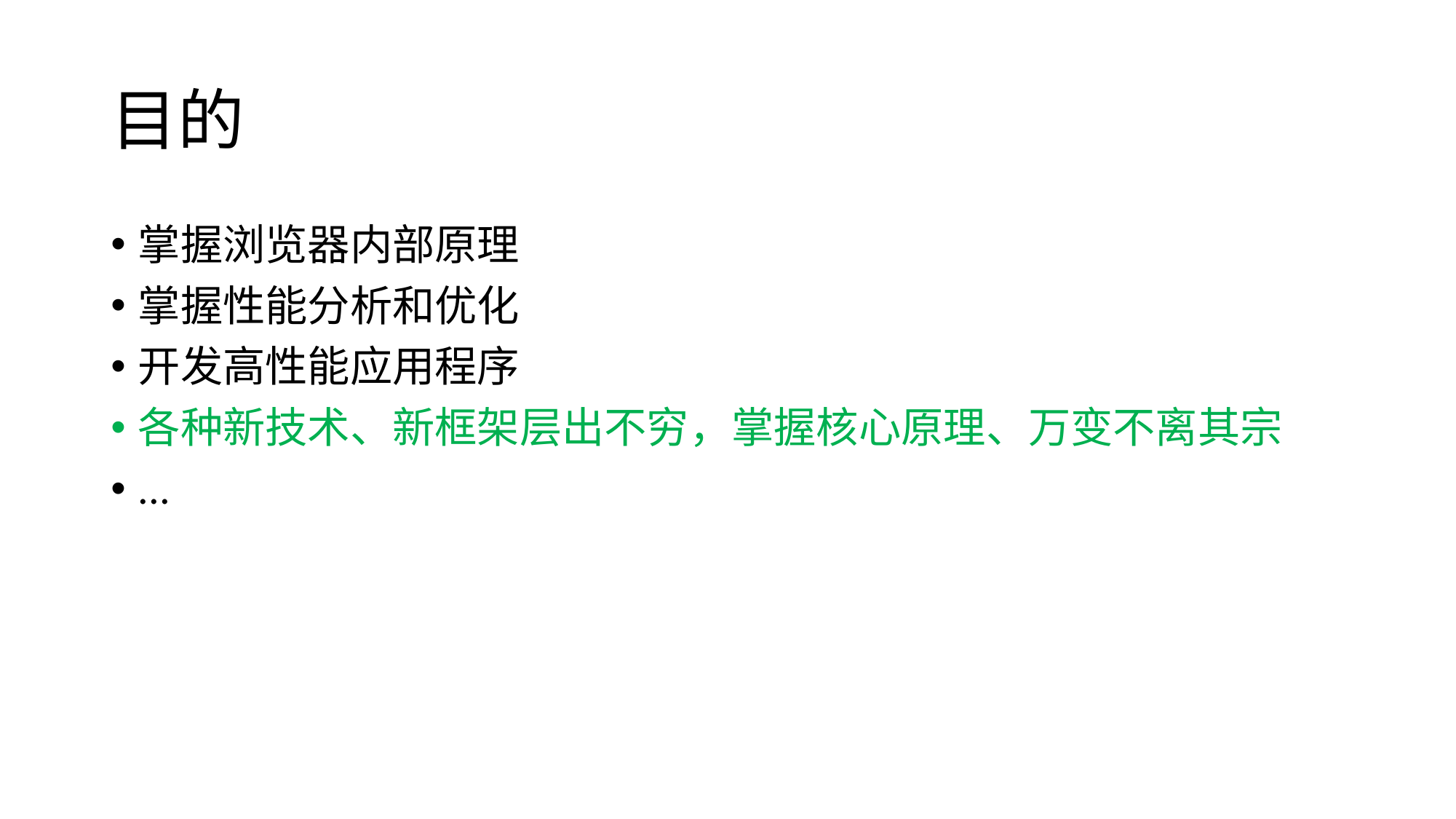

# 目的
掌握浏览器内部原理
掌握性能分析和优化
开发高性能应用程序
各种新技术、新框架层出不穷，掌握核心原理、万变不离其宗
...